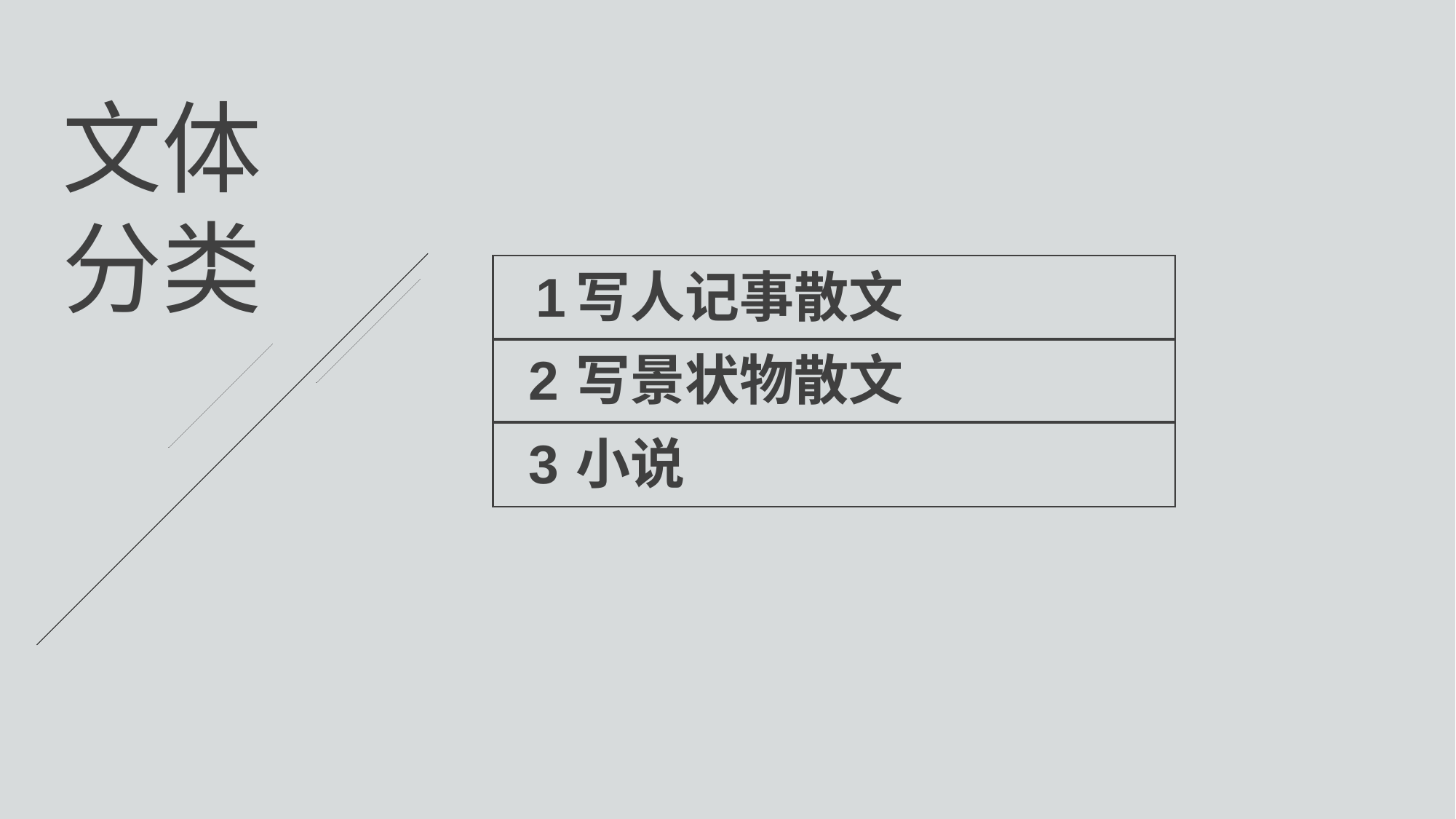

文体分类

1
写人记事散文

2
写景状物散文

3
小说